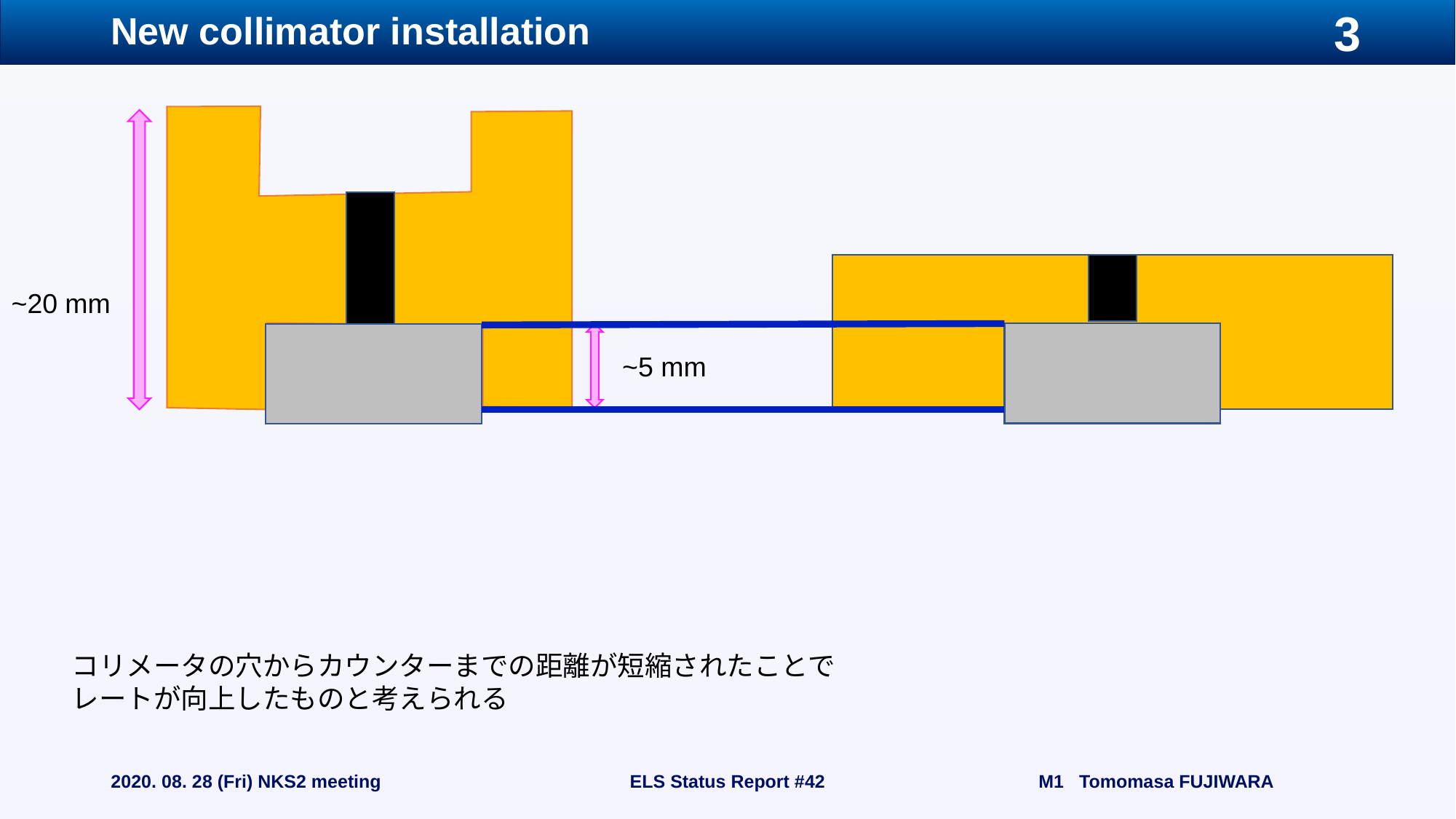

# New collimator installation

~20 mm

~5 mm
コリメータの穴からカウンターまでの距離が短縮されたことで
レートが向上したものと考えられる
2020. 08. 28 (Fri) NKS2 meeting
ELS Status Report #42